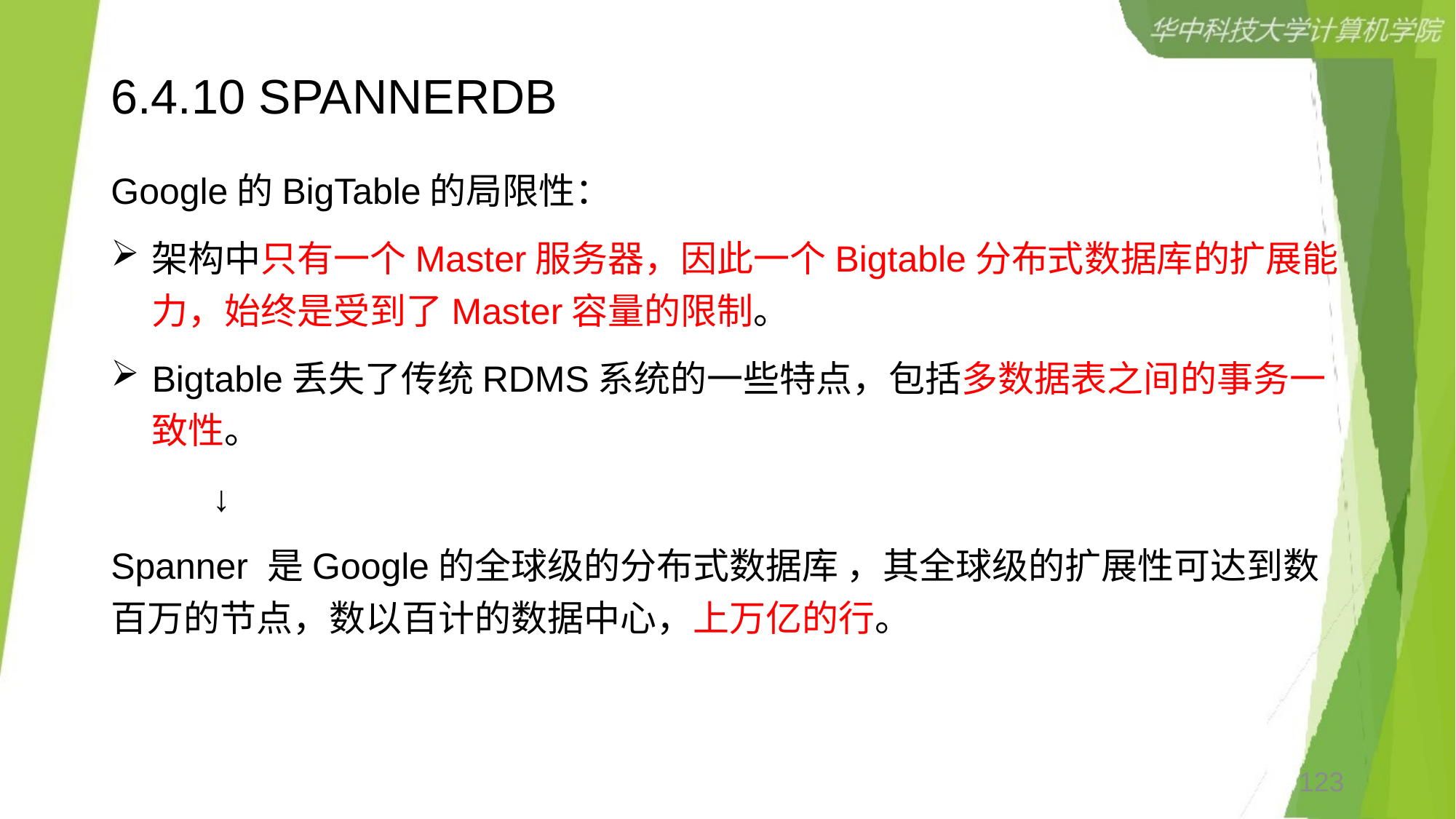

# 6.4.10 SPANNERDB
Google的BigTable的局限性：
架构中只有一个Master服务器，因此一个Bigtable分布式数据库的扩展能力，始终是受到了Master容量的限制。
Bigtable丢失了传统RDMS系统的一些特点，包括多数据表之间的事务一致性。
          ↓
Spanner 是Google的全球级的分布式数据库 ，其全球级的扩展性可达到数百万的节点，数以百计的数据中心，上万亿的行。
123